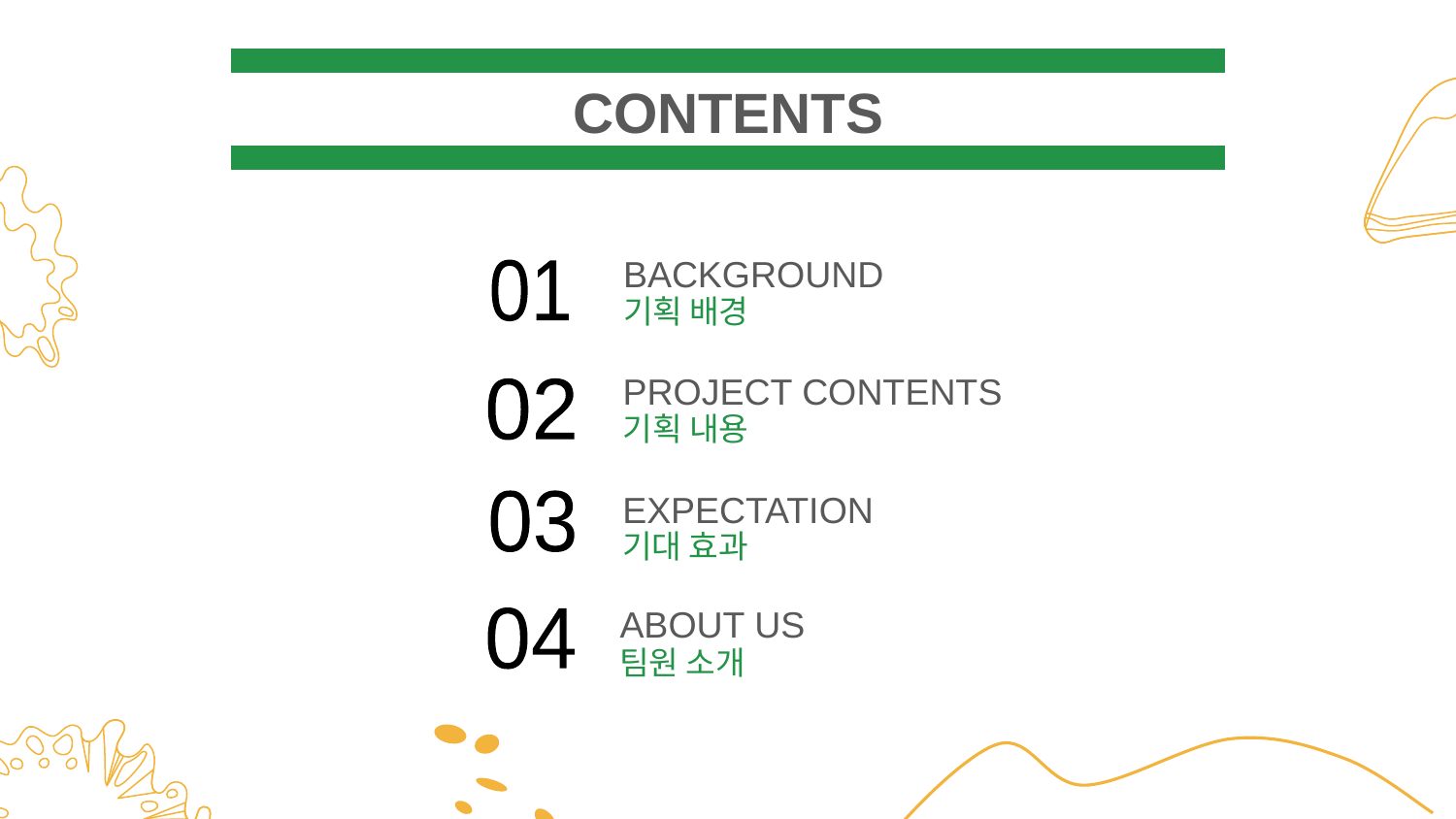

CONTENTS
BACKGROUND
01
기획 배경
PROJECT CONTENTS
02
기획 내용
EXPECTATION
03
기대 효과
ABOUT US
04
팀원 소개